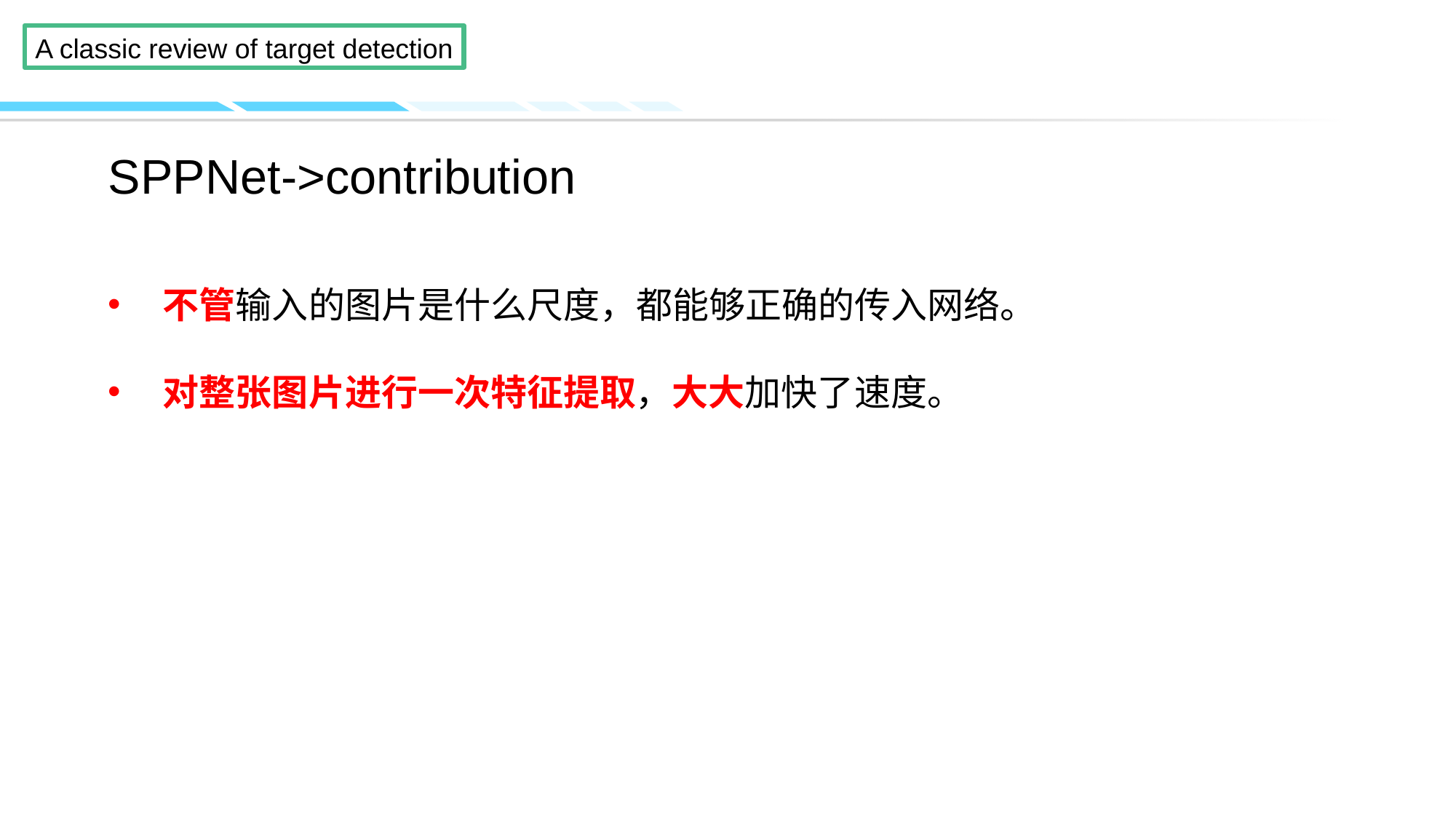

# SPPNet->contribution
不管输入的图片是什么尺度，都能够正确的传入网络。

对整张图片进行一次特征提取，大大加快了速度。